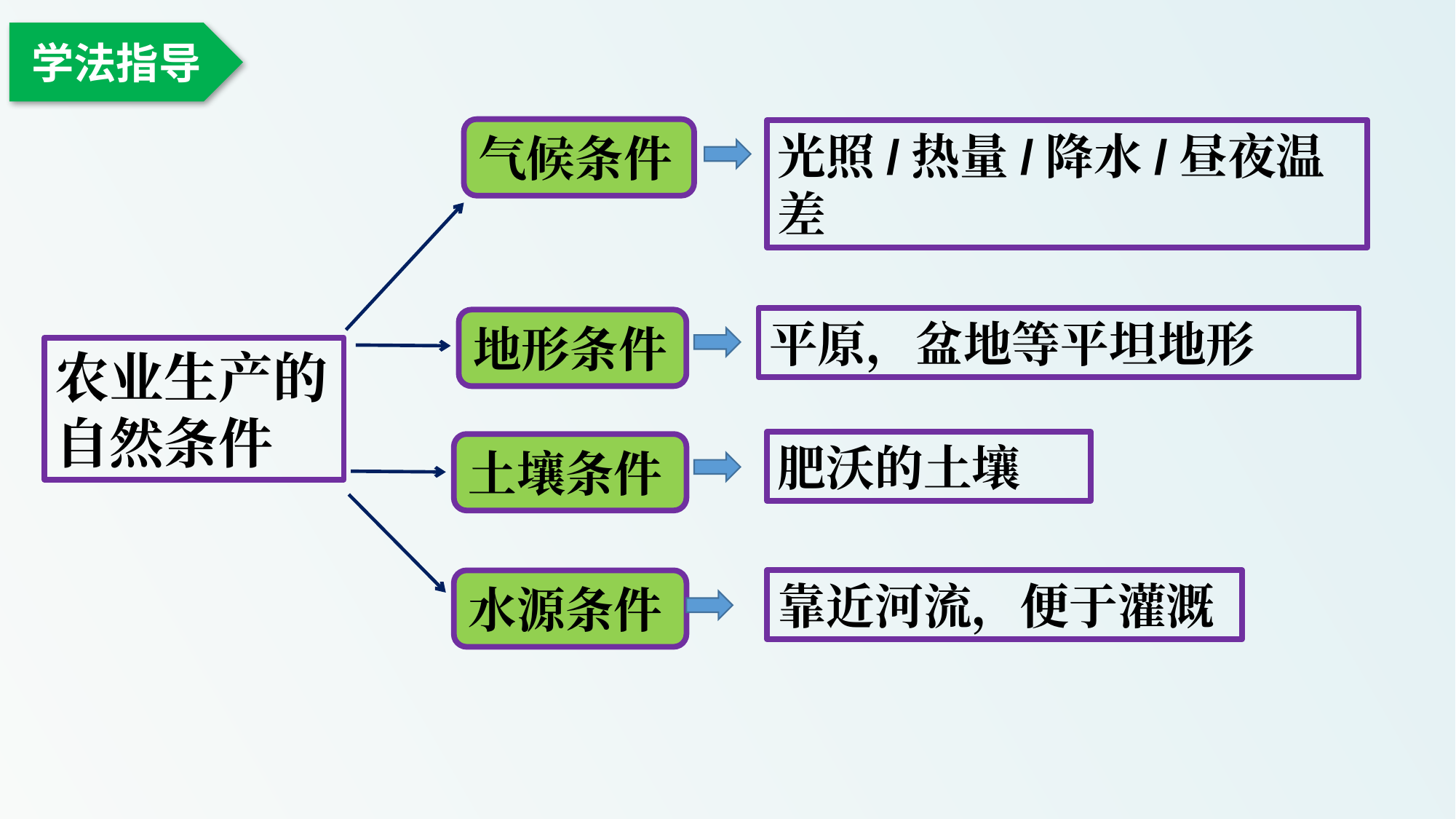

学法指导
气候条件
光照/热量/降水/昼夜温差

平原，盆地等平坦地形
地形条件

农业生产的
自然条件
肥沃的土壤
土壤条件

水源条件
靠近河流，便于灌溉